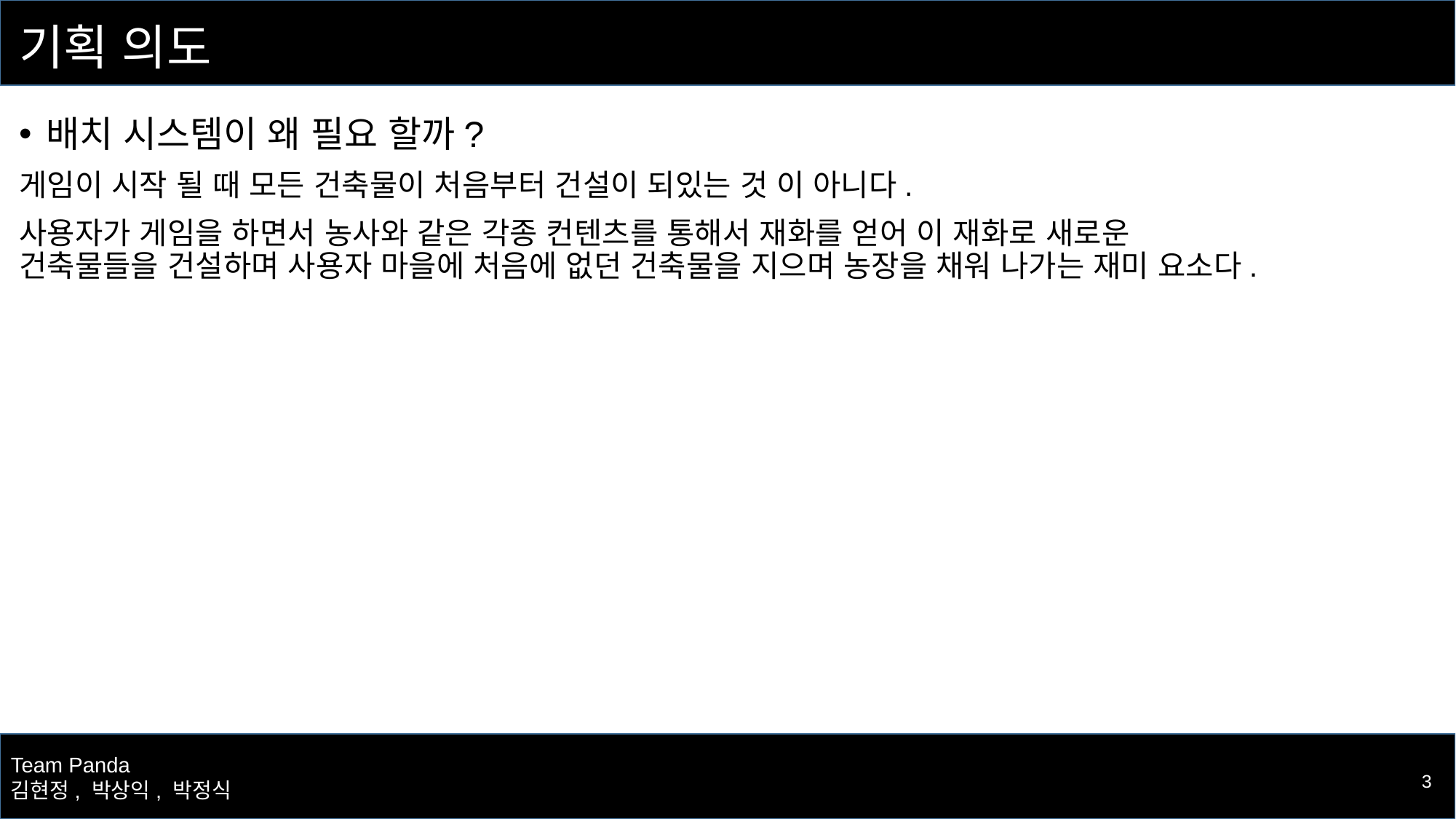

# 기획 의도
배치 시스템이 왜 필요 할까?
게임이 시작 될 때 모든 건축물이 처음부터 건설이 되있는 것 이 아니다.
사용자가 게임을 하면서 농사와 같은 각종 컨텐츠를 통해서 재화를 얻어 이 재화로 새로운 건축물들을 건설하며 사용자 마을에 처음에 없던 건축물을 지으며 농장을 채워 나가는 재미 요소다.